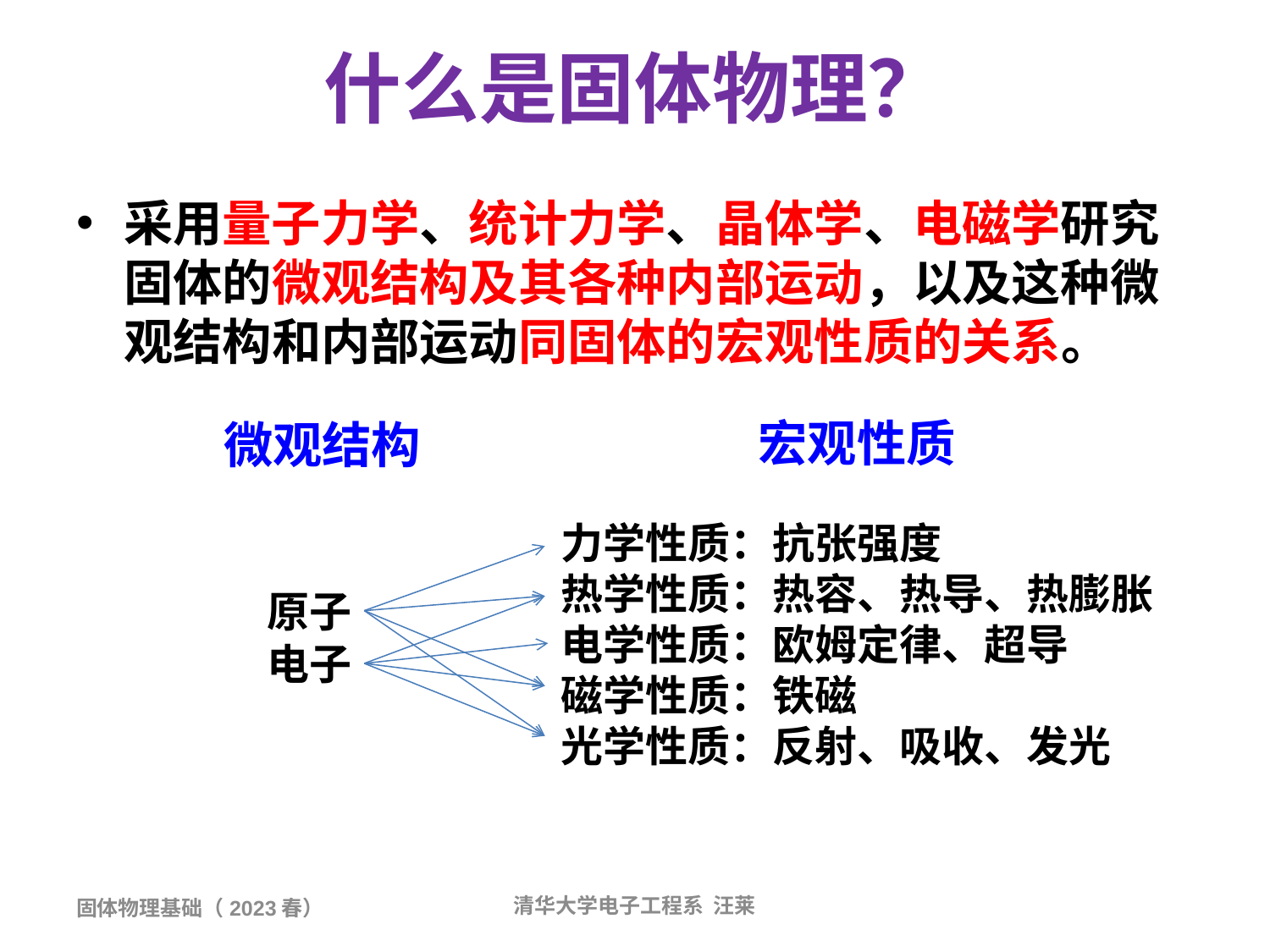

# 什么是固体物理？
采用量子力学、统计力学、晶体学、电磁学研究固体的微观结构及其各种内部运动，以及这种微观结构和内部运动同固体的宏观性质的关系。
宏观性质
微观结构
力学性质：抗张强度
热学性质：热容、热导、热膨胀
电学性质：欧姆定律、超导
磁学性质：铁磁
光学性质：反射、吸收、发光
原子
电子
固体物理基础（2023春）
清华大学电子工程系  汪莱
8